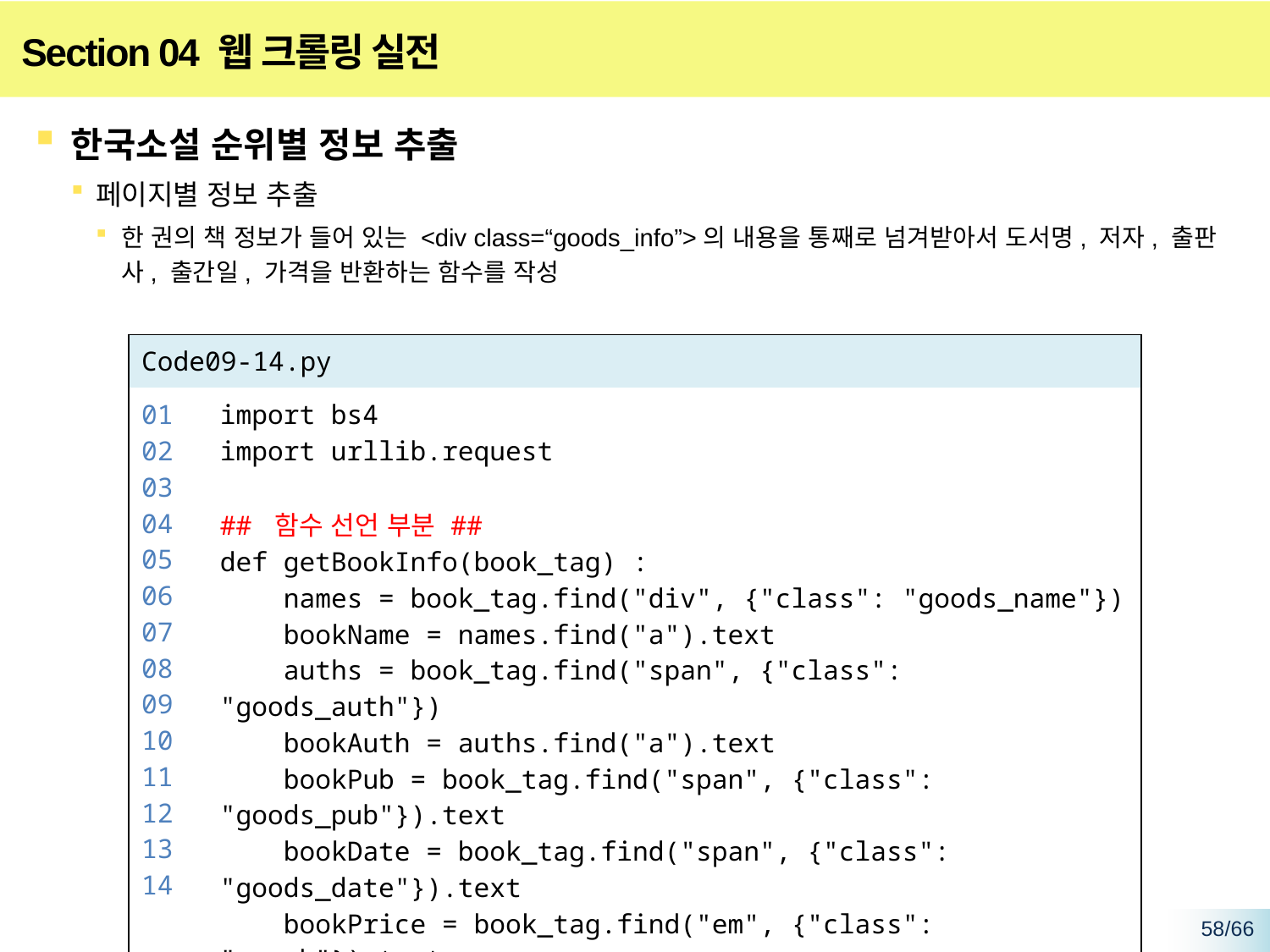

# Section 04 웹 크롤링 실전
한국소설 순위별 정보 추출
페이지별 정보 추출
한 권의 책 정보가 들어 있는 <div class=“goods_info”>의 내용을 통째로 넘겨받아서 도서명, 저자, 출판사, 출간일, 가격을 반환하는 함수를 작성

| Code09-14.py |  |
| --- | --- |
| 01 02 03 04 05 06 07 08 09 10 11 12 13 14 | import bs4 import urllib.request ## 함수 선언 부분 ## def getBookInfo(book\_tag) : names = book\_tag.find("div", {"class": "goods\_name"}) bookName = names.find("a").text auths = book\_tag.find("span", {"class": "goods\_auth"}) bookAuth = auths.find("a").text bookPub = book\_tag.find("span", {"class": "goods\_pub"}).text bookDate = book\_tag.find("span", {"class": "goods\_date"}).text bookPrice = book\_tag.find("em", {"class": "yes\_b"}).text return [bookName, bookAuth, bookPub, bookDate, bookPrice] |